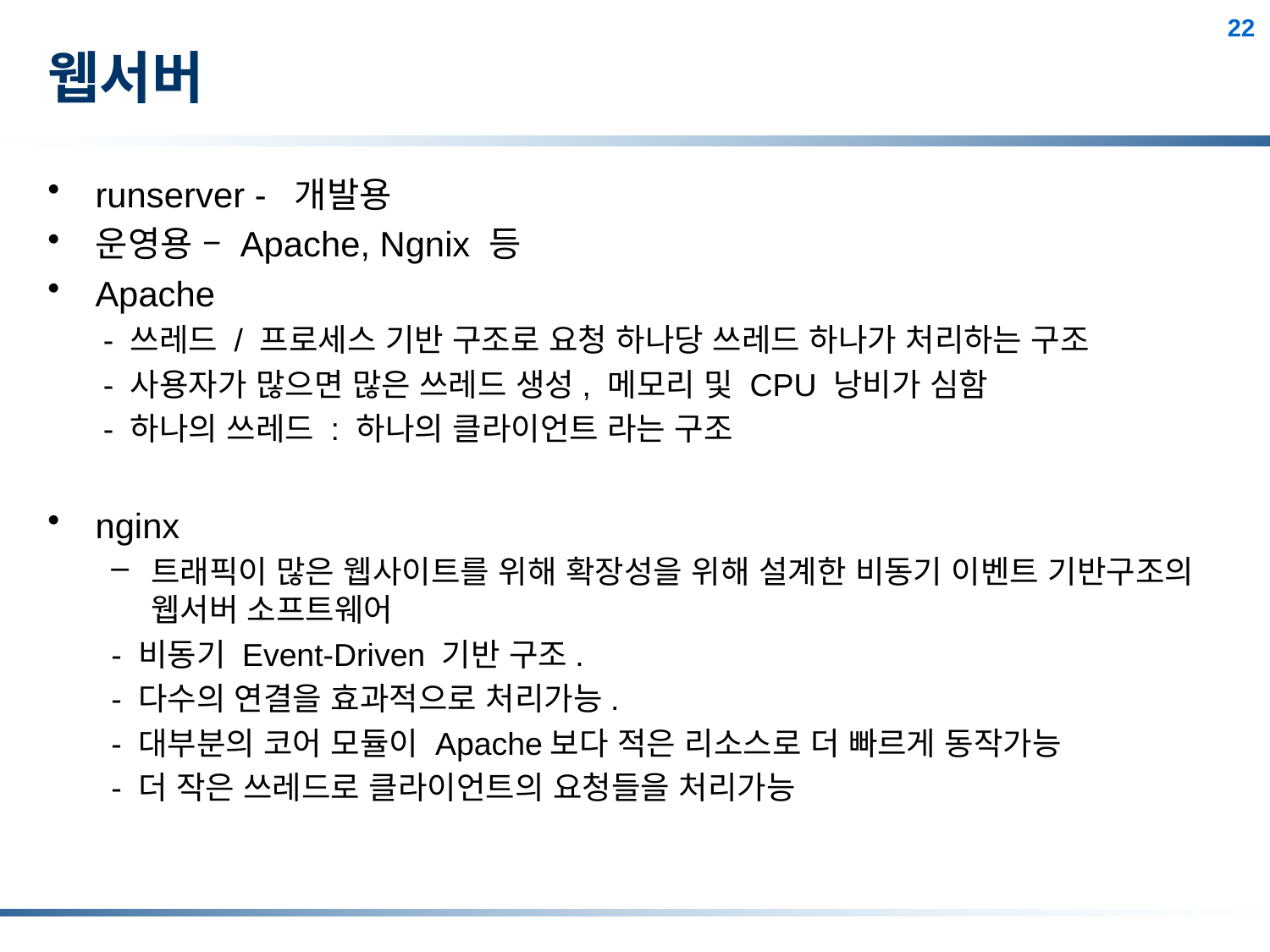

# 웹서버
runserver -  개발용
운영용 – Apache, Ngnix 등
Apache
- 쓰레드 / 프로세스 기반 구조로 요청 하나당 쓰레드 하나가 처리하는 구조
- 사용자가 많으면 많은 쓰레드 생성, 메모리 및 CPU 낭비가 심함
- 하나의 쓰레드 : 하나의 클라이언트 라는 구조

nginx
트래픽이 많은 웹사이트를 위해 확장성을 위해 설계한 비동기 이벤트 기반구조의 웹서버 소프트웨어
- 비동기 Event-Driven 기반 구조.
- 다수의 연결을 효과적으로 처리가능.
- 대부분의 코어 모듈이 Apache보다 적은 리소스로 더 빠르게 동작가능
- 더 작은 쓰레드로 클라이언트의 요청들을 처리가능